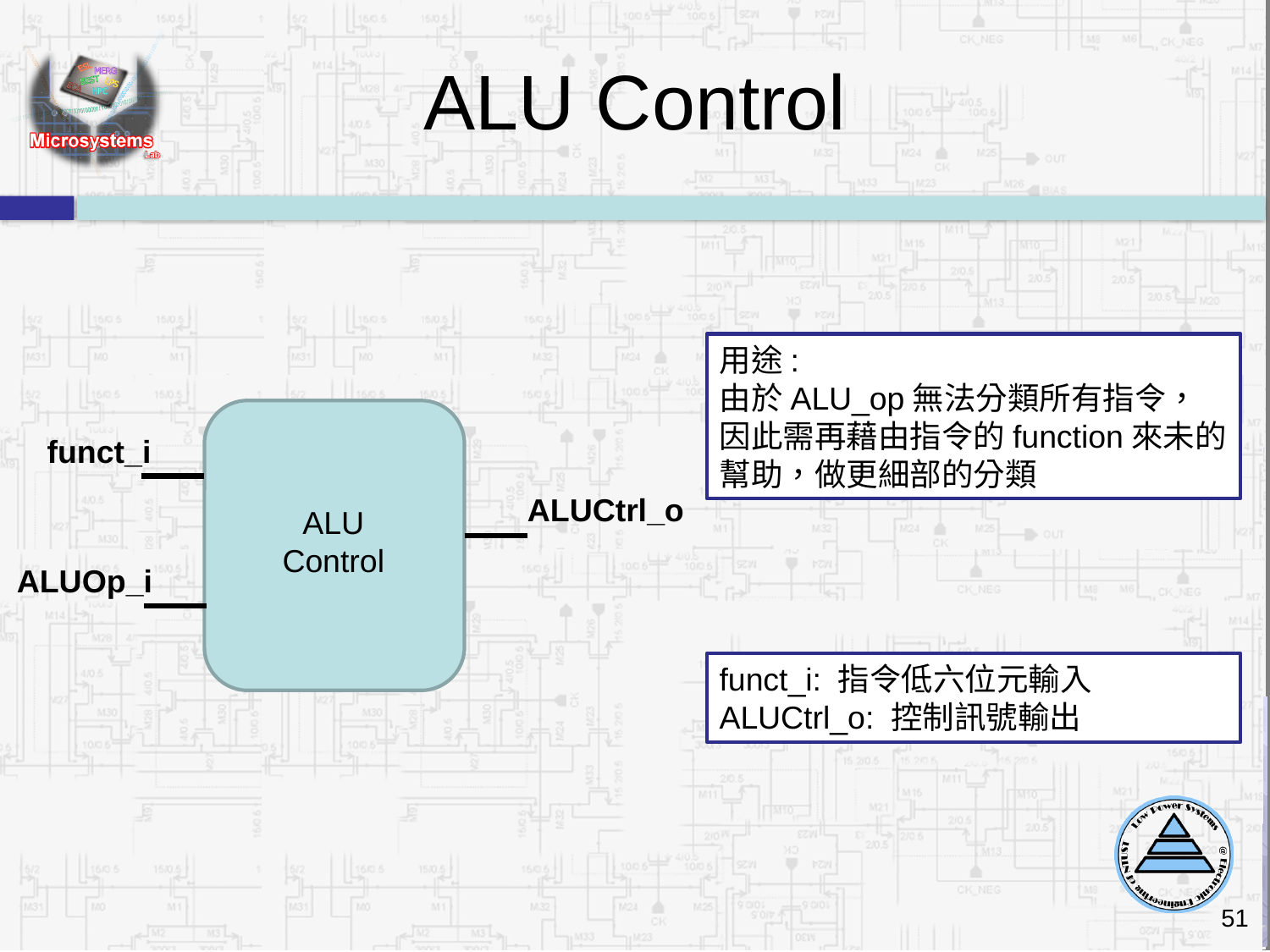

ALU Control
用途:
由於ALU_op無法分類所有指令，因此需再藉由指令的function來未的幫助，做更細部的分類

funct_i
ALUCtrl_o
ALU Control
ALUOp_i
funct_i: 指令低六位元輸入
ALUCtrl_o: 控制訊號輸出
51